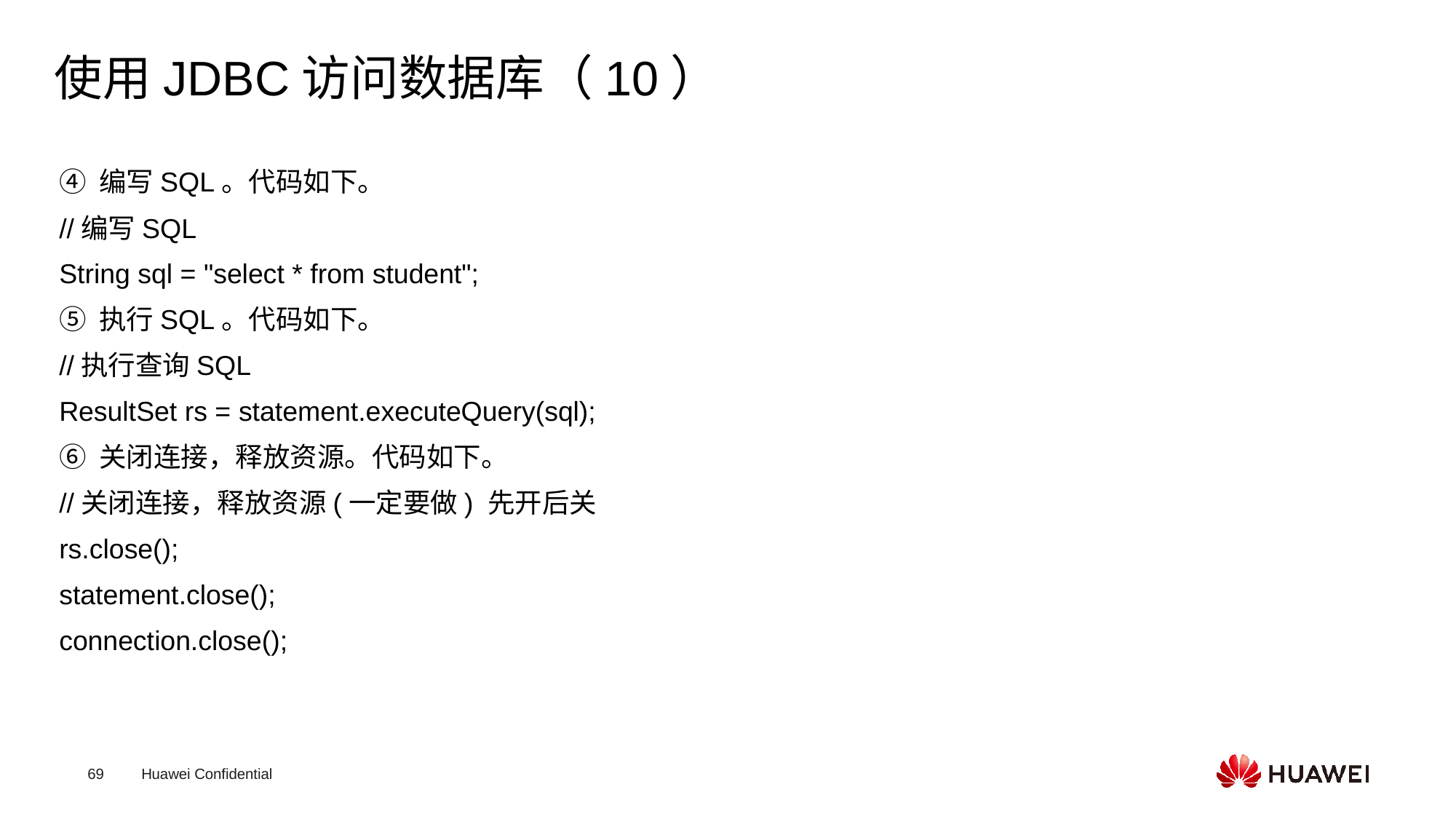

# 使用JDBC访问数据库（10）
④ 编写SQL。代码如下。
//编写SQL
String sql = "select * from student";
⑤ 执行SQL。代码如下。
//执行查询SQL
ResultSet rs = statement.executeQuery(sql);
⑥ 关闭连接，释放资源。代码如下。
//关闭连接，释放资源(一定要做) 先开后关
rs.close();
statement.close();
connection.close();
Text
Text
Text
Text
Text
Text
Text
Text
Text
Text
Text
Text
Text
Text
Text
Text
Text
Text
Text
Text
Text
Text
Text
Text
Text
Text
Text
Text
Text
Text
Text
Text
Text
Text
Text
Text
Text
Text
Text
Text
Text
Text
Text
Text
Text
Text